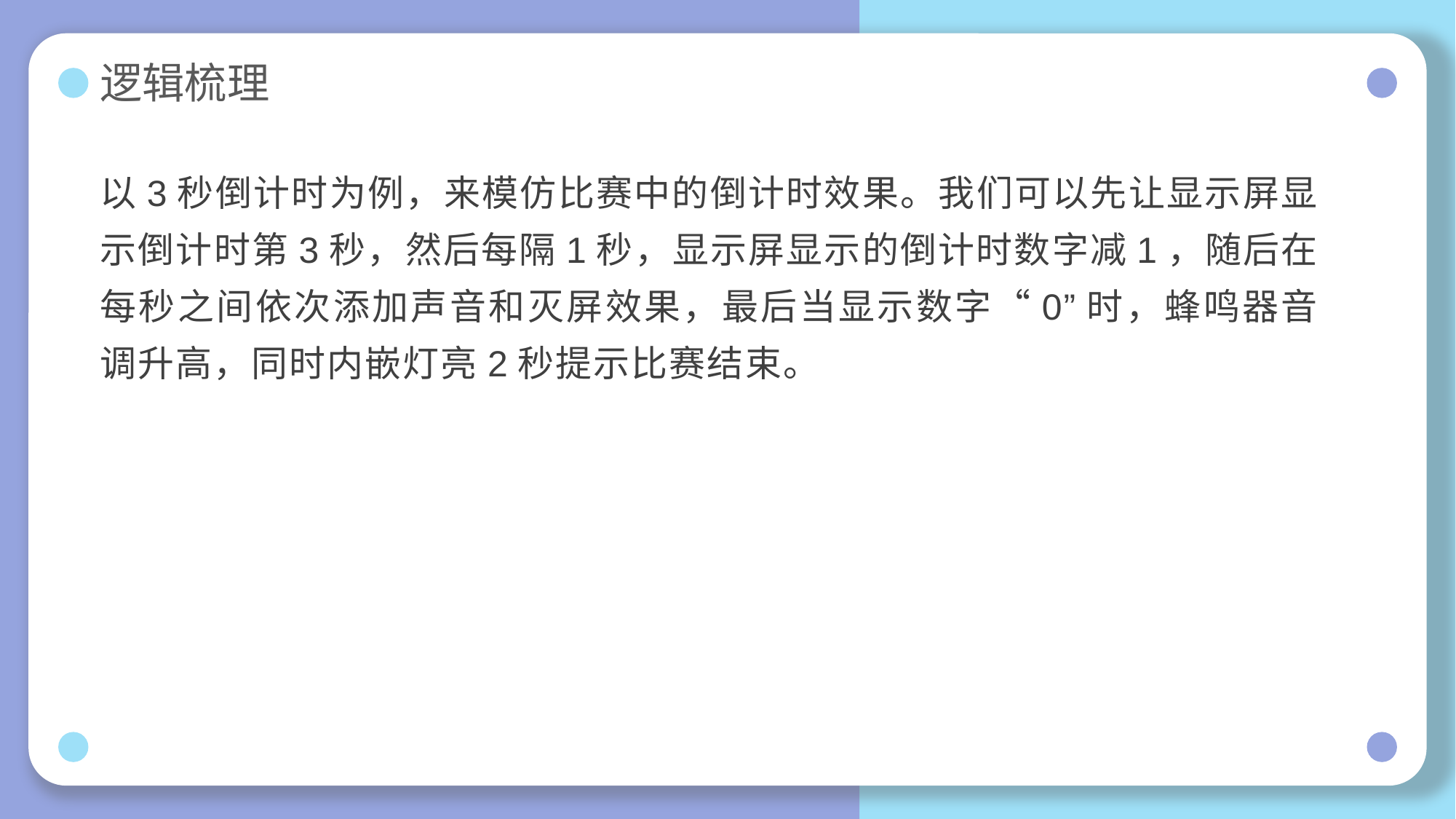

# 逻辑梳理
以3秒倒计时为例，来模仿比赛中的倒计时效果。我们可以先让显示屏显示倒计时第3秒，然后每隔1秒，显示屏显示的倒计时数字减1，随后在每秒之间依次添加声音和灭屏效果，最后当显示数字“0”时，蜂鸣器音调升高，同时内嵌灯亮2秒提示比赛结束。